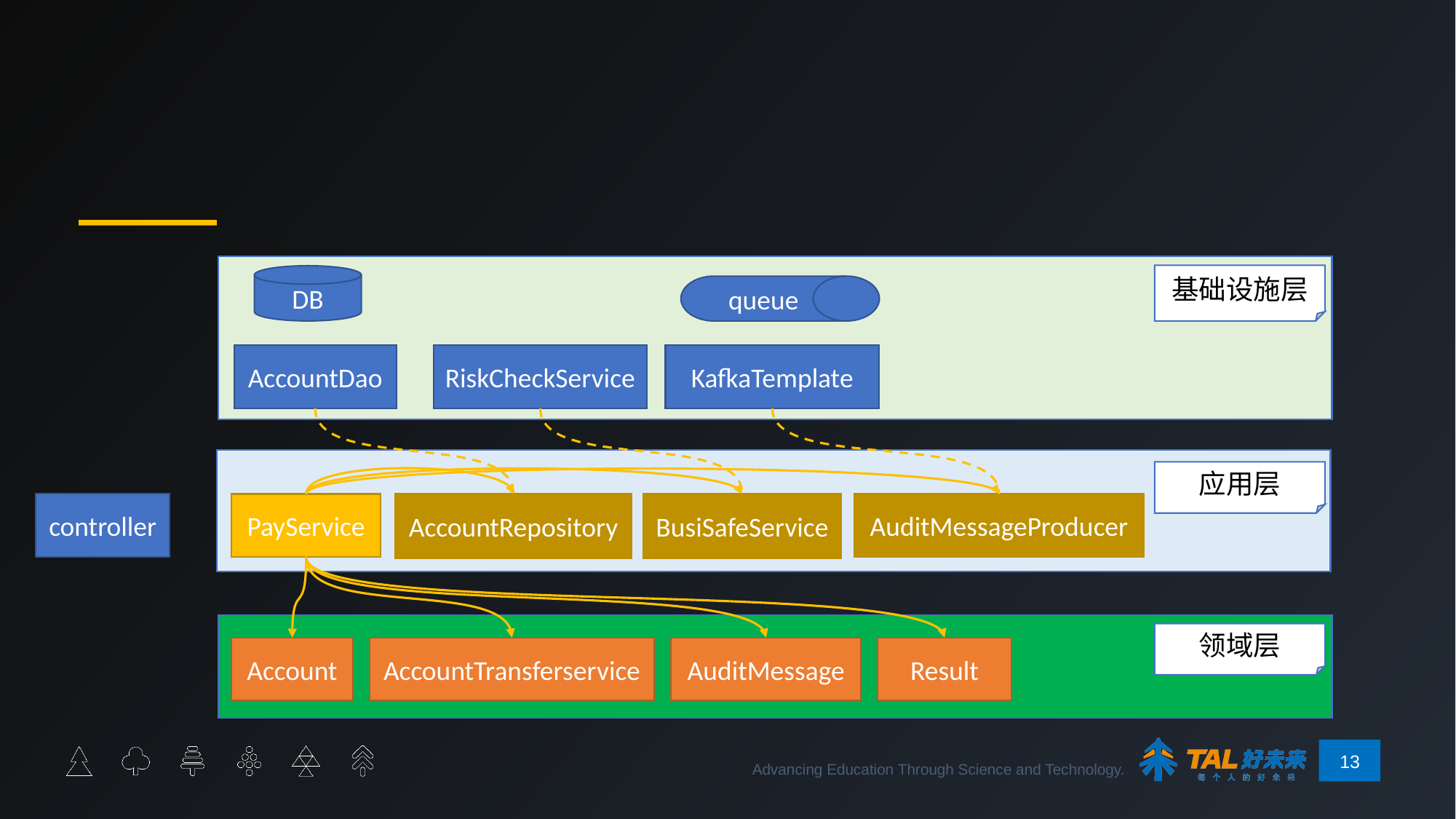

#

基础设施层
DB
queue
AccountDao
RiskCheckService
KafkaTemplate

应用层
controller
PayService
AccountRepository
BusiSafeService
AuditMessageProducer

领域层
Account
AccountTransferservice
AuditMessage
Result
13